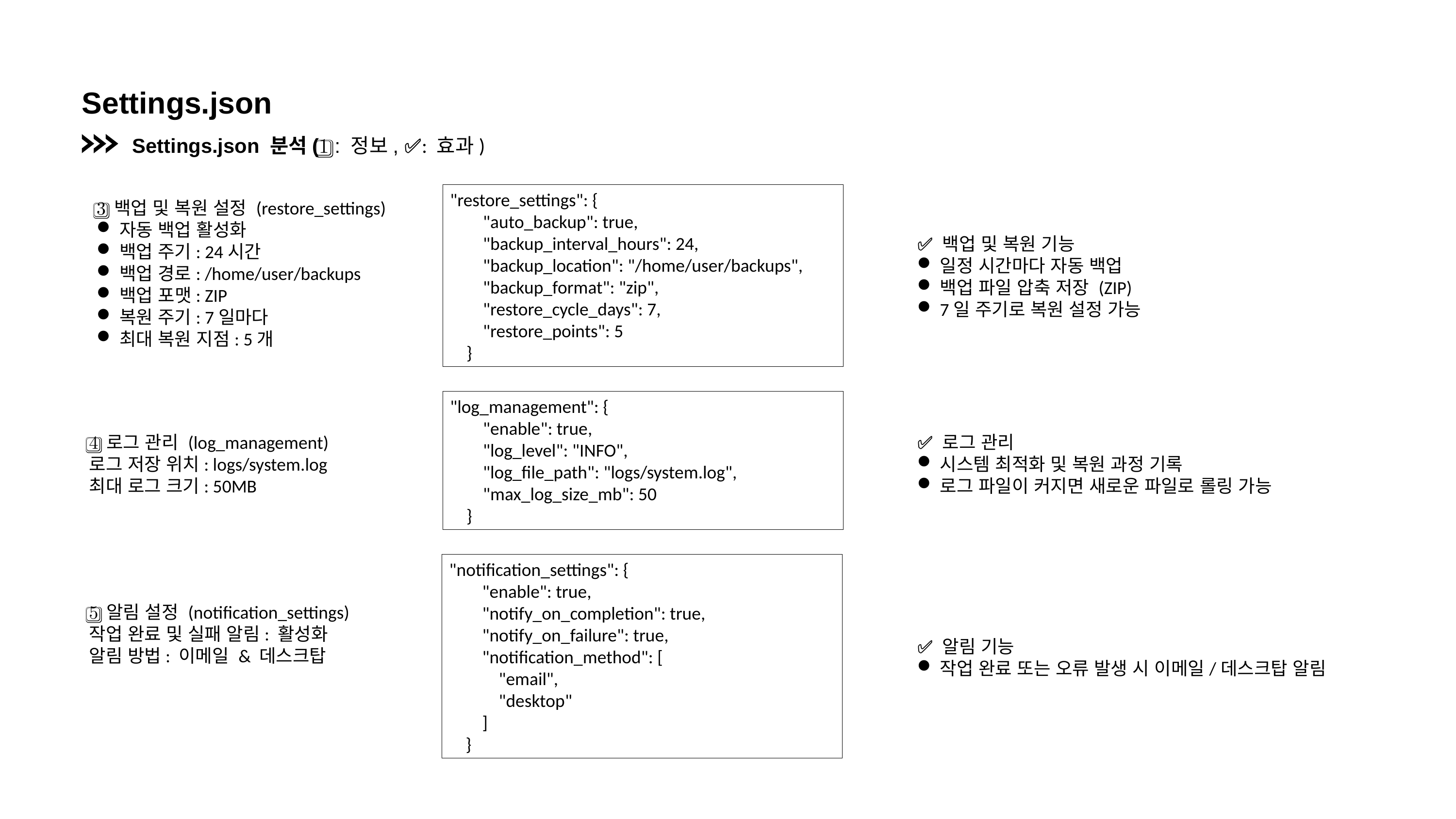

Settings.json
Settings.json 분석(1️⃣ : 정보, ✅: 효과)

"restore_settings": {
        "auto_backup": true,
        "backup_interval_hours": 24,
        "backup_location": "/home/user/backups",
        "backup_format": "zip",
        "restore_cycle_days": 7,
        "restore_points": 5
    }
3️⃣ 백업 및 복원 설정 (restore_settings)
자동 백업 활성화
백업 주기: 24시간
백업 경로: /home/user/backups
백업 포맷: ZIP
복원 주기: 7일마다
최대 복원 지점: 5개
✅ 백업 및 복원 기능
일정 시간마다 자동 백업
백업 파일 압축 저장 (ZIP)
7일 주기로 복원 설정 가능
"log_management": {
        "enable": true,
        "log_level": "INFO",
        "log_file_path": "logs/system.log",
        "max_log_size_mb": 50
    }
4️⃣ 로그 관리 (log_management)
로그 저장 위치: logs/system.log
최대 로그 크기: 50MB
✅ 로그 관리
시스템 최적화 및 복원 과정 기록
로그 파일이 커지면 새로운 파일로 롤링 가능
"notification_settings": {
        "enable": true,
        "notify_on_completion": true,
        "notify_on_failure": true,
        "notification_method": [
            "email",
            "desktop"
        ]
    }
5️⃣ 알림 설정 (notification_settings)
작업 완료 및 실패 알림: 활성화
알림 방법: 이메일 & 데스크탑
✅ 알림 기능
작업 완료 또는 오류 발생 시 이메일/데스크탑 알림